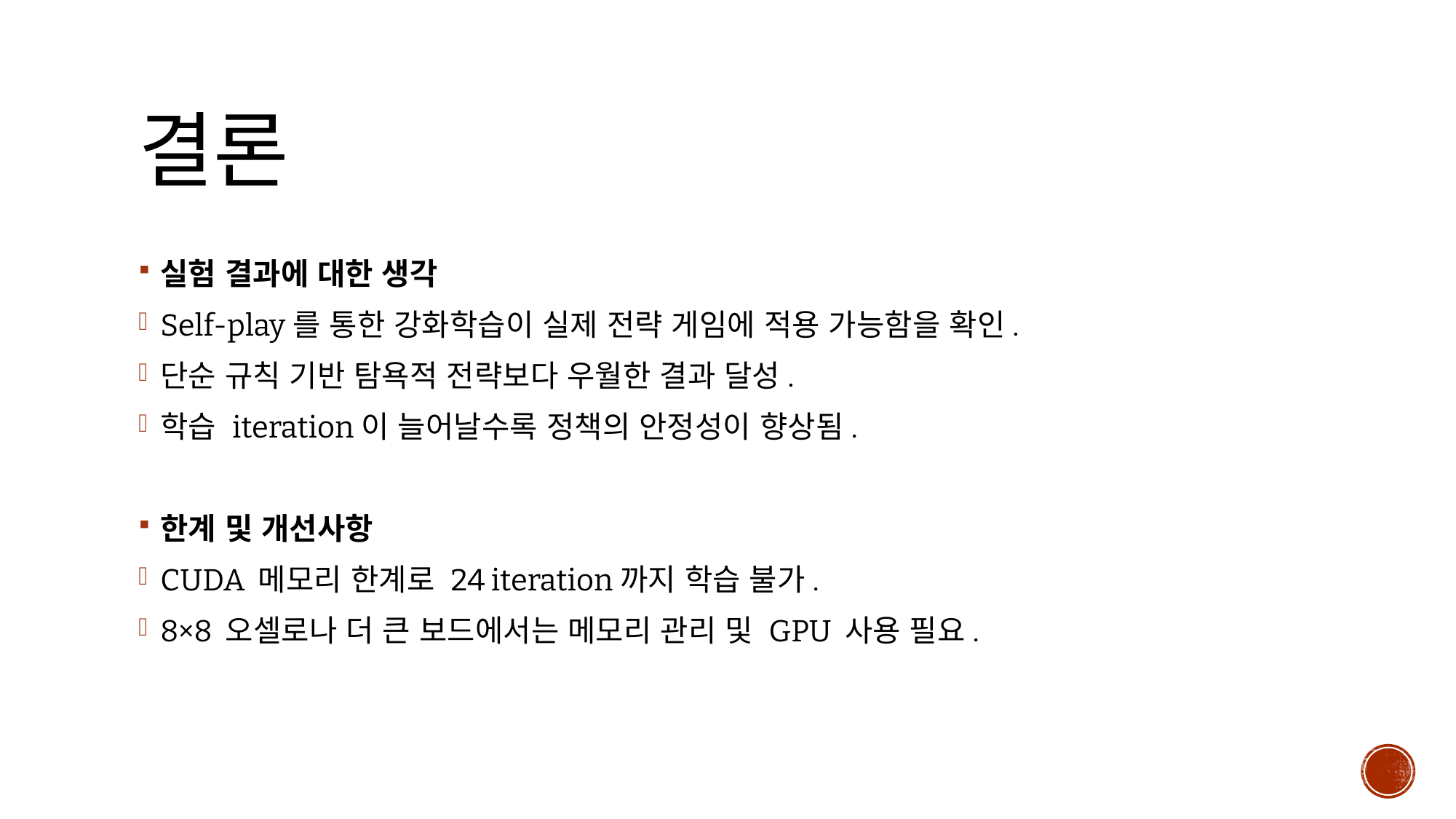

# 결론
실험 결과에 대한 생각
Self-play를 통한 강화학습이 실제 전략 게임에 적용 가능함을 확인.
단순 규칙 기반 탐욕적 전략보다 우월한 결과 달성.
학습 iteration이 늘어날수록 정책의 안정성이 향상됨.

한계 및 개선사항
CUDA 메모리 한계로 24 iteration까지 학습 불가.
8×8 오셀로나 더 큰 보드에서는 메모리 관리 및 GPU 사용 필요.